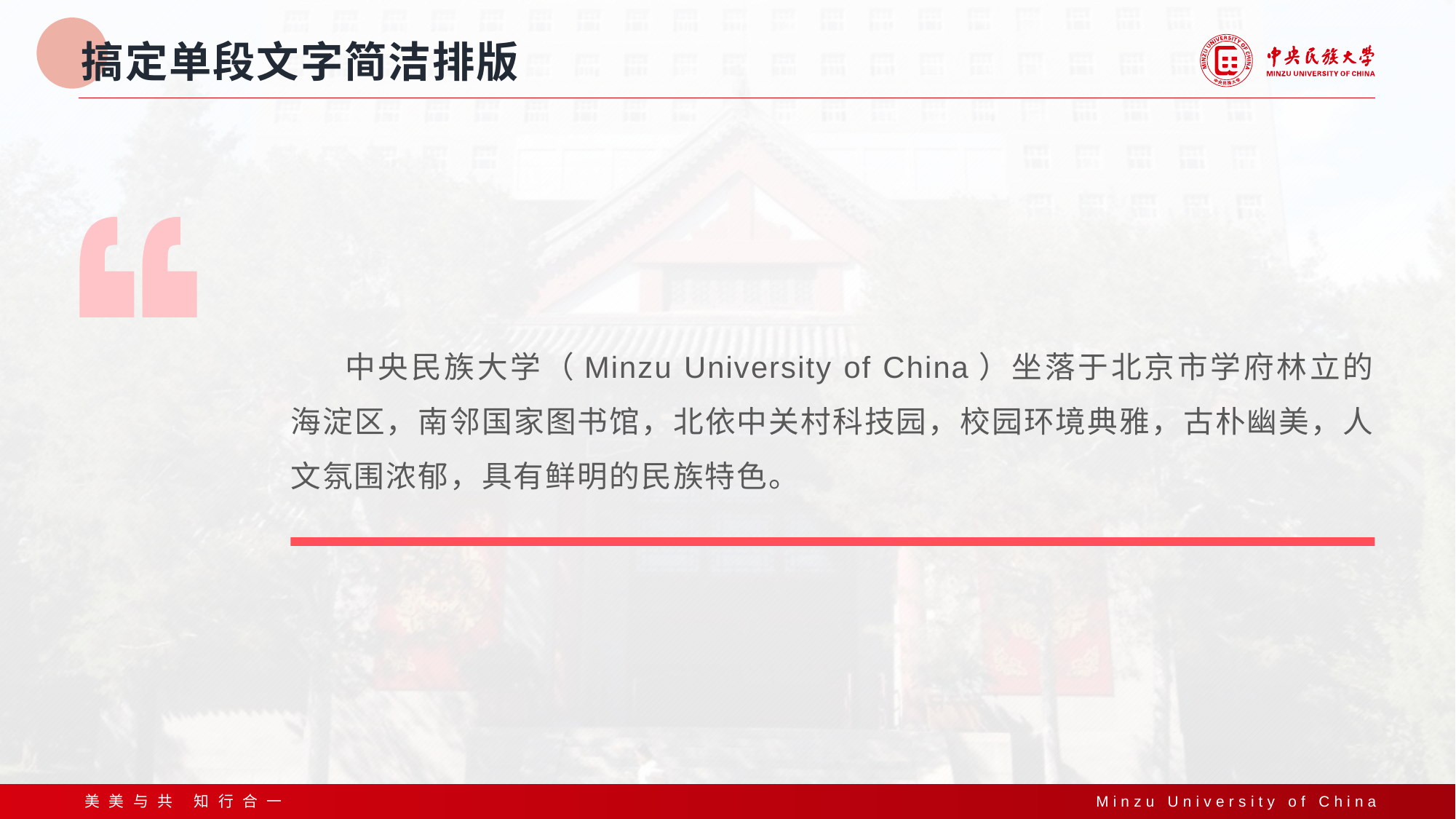

# 搞定单段文字简洁排版

中央民族大学（Minzu University of China）坐落于北京市学府林立的海淀区，南邻国家图书馆，北依中关村科技园，校园环境典雅，古朴幽美，人文氛围浓郁，具有鲜明的民族特色。